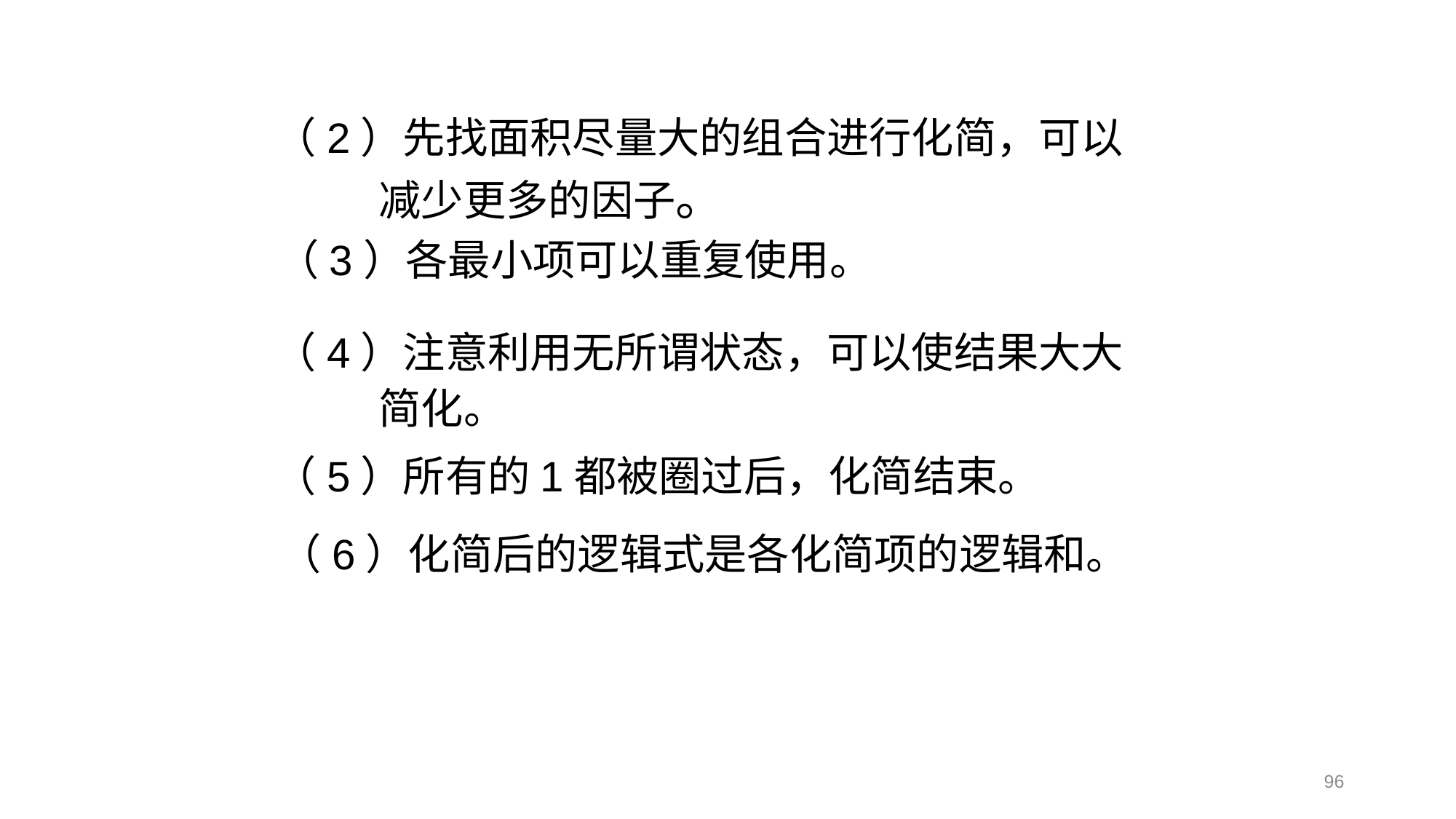

（2）先找面积尽量大的组合进行化简，可以
          减少更多的因子。
（3）各最小项可以重复使用。
（4）注意利用无所谓状态，可以使结果大大
          简化。
（5）所有的1都被圈过后，化简结束。
（6）化简后的逻辑式是各化简项的逻辑和。
96